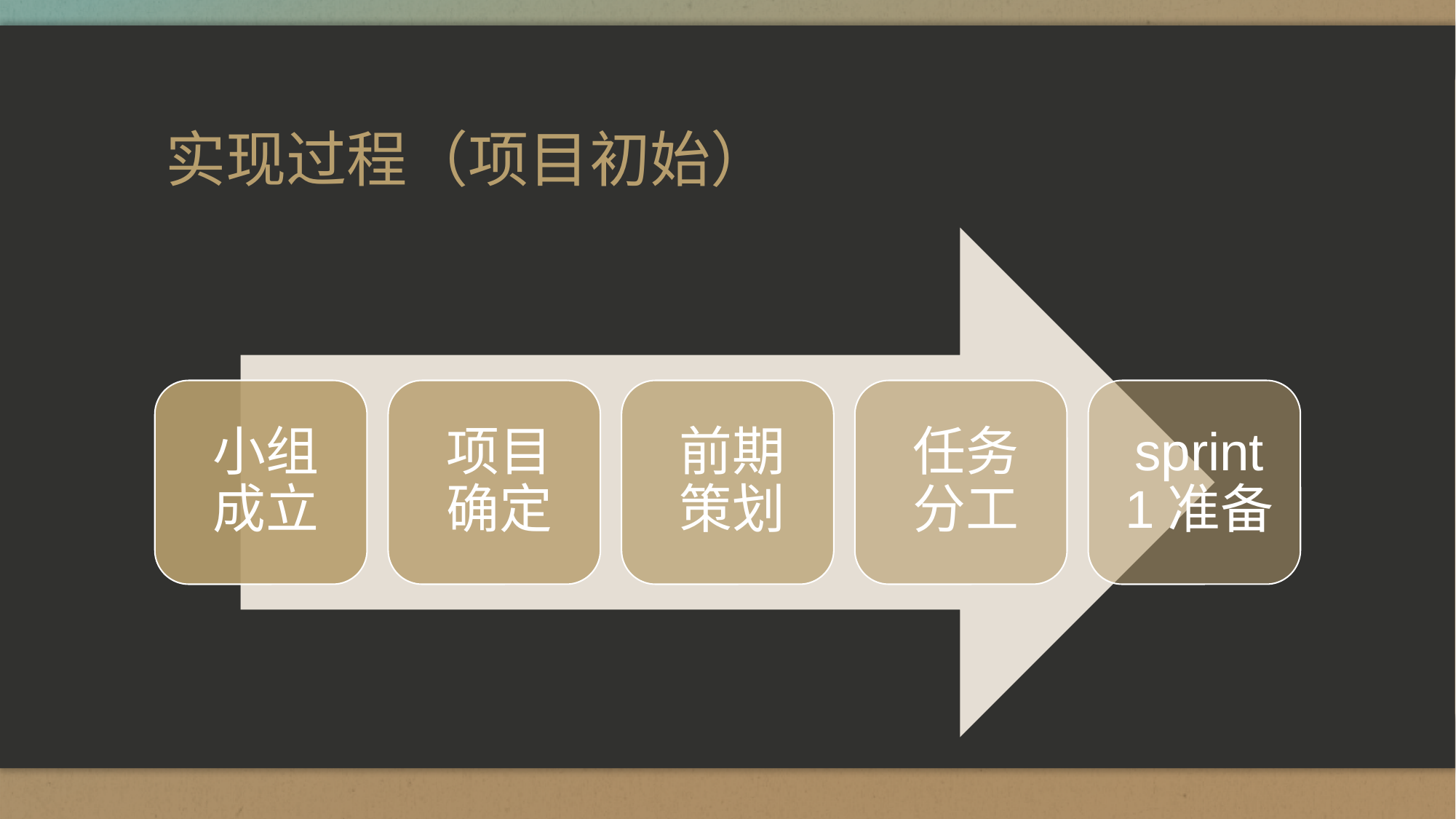

# 实现过程（项目初始）
小组成立
项目确定
前期策划
任务分工
sprint1准备